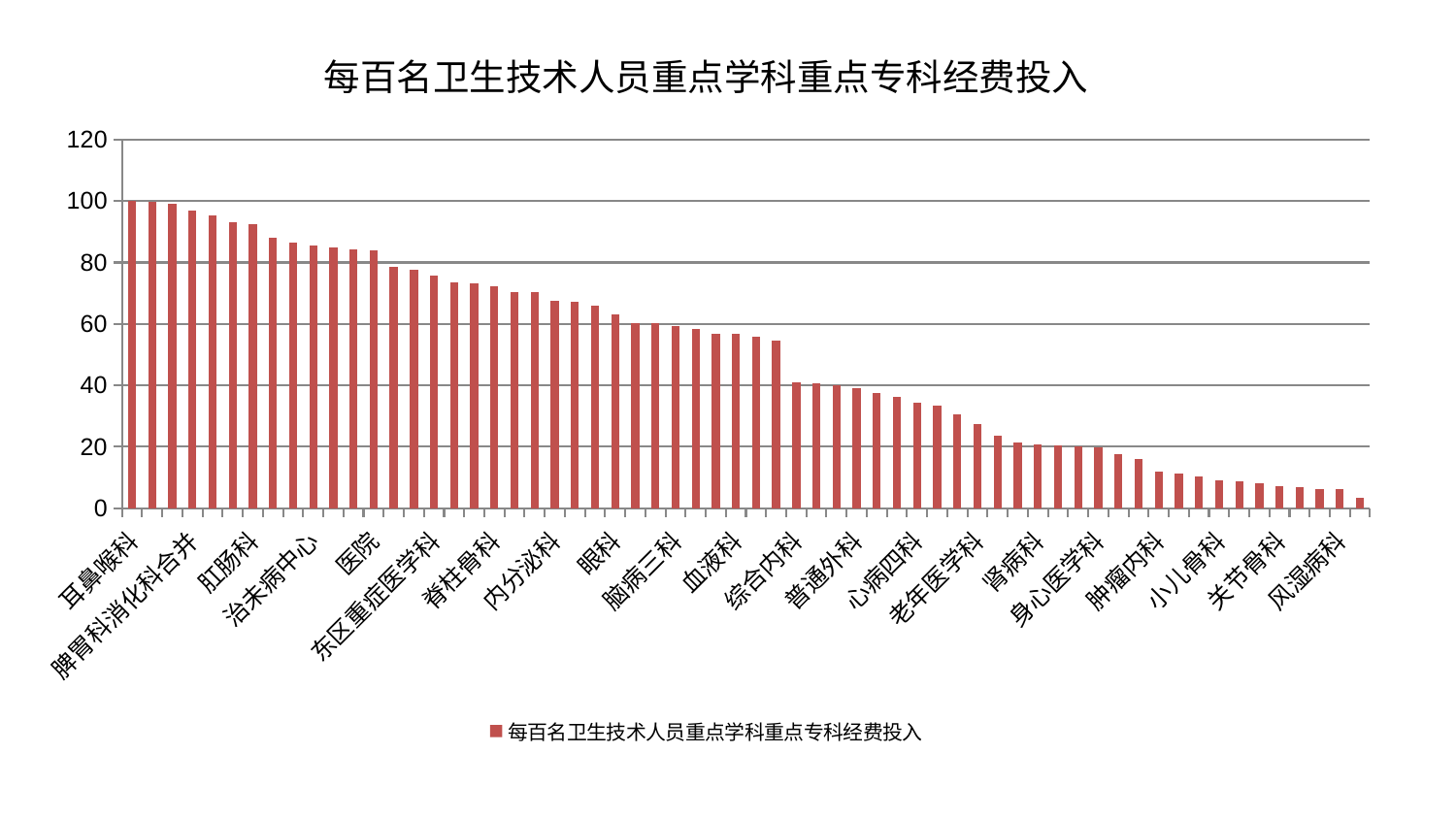

### Chart: 每百名卫生技术人员重点学科重点专科经费投入

| Category | 每百名卫生技术人员重点学科重点专科经费投入 |
|---|---|
| 耳鼻喉科 | 100.0 |
| 儿科 | 99.6815343579484 |
| 小儿推拿科 | 99.04048117162259 |
| 脾胃科消化科合并 | 96.81106354453112 |
| 泌尿外科 | 95.47537111612739 |
| 东区肾病科 | 93.07846632318784 |
| 肛肠科 | 92.52485884562681 |
| 神经内科 | 88.16121714635838 |
| 西区重症医学科 | 86.41772132173281 |
| 治未病中心 | 85.5492724029393 |
| 显微骨科 | 84.9796121445037 |
| 男科 | 84.29495200709712 |
| 医院 | 84.0551184581821 |
| 肝病科 | 78.50095386651122 |
| 周围血管科 | 77.66258737403854 |
| 东区重症医学科 | 75.7497357309982 |
| 神经外科 | 73.66140797159142 |
| 心血管内科 | 73.29550589580361 |
| 脊柱骨科 | 72.2565971855933 |
| 妇二科 | 70.45724106392609 |
| 皮肤科 | 70.3641018238627 |
| 内分泌科 | 67.63639542173432 |
| 中医外治中心 | 67.15656902343781 |
| 针灸科 | 65.91966386710051 |
| 眼科 | 63.01116165181112 |
| 胸外科 | 60.378290664683604 |
| 妇科妇二科合并 | 60.115471864910944 |
| 脑病三科 | 59.19798313365547 |
| 口腔科 | 58.28018565970093 |
| 呼吸内科 | 56.91146172058632 |
| 血液科 | 56.75743567571636 |
| 微创骨科 | 55.97034788286771 |
| 产科 | 54.52753485858577 |
| 综合内科 | 40.9937454694302 |
| 脾胃病科 | 40.83604482161821 |
| 消化内科 | 39.99582252198999 |
| 普通外科 | 39.23131508542332 |
| 运动损伤骨科 | 37.53461649006484 |
| 创伤骨科 | 36.32475440123799 |
| 心病四科 | 34.40993369867656 |
| 肝胆外科 | 33.403290391701475 |
| 重症医学科 | 30.46353395379279 |
| 老年医学科 | 27.378304403255928 |
| 脑病一科 | 23.478206296503 |
| 推拿科 | 21.516553576467413 |
| 肾病科 | 20.66062221302379 |
| 乳腺甲状腺外科 | 20.551288938800916 |
| 妇科 | 20.248449553862216 |
| 身心医学科 | 19.865106437957177 |
| 中医经典科 | 17.650169866681367 |
| 康复科 | 16.179802895576568 |
| 肿瘤内科 | 11.910588908467181 |
| 心病三科 | 11.271448738676012 |
| 脑病二科 | 10.370695881870251 |
| 小儿骨科 | 9.073676403575824 |
| 心病二科 | 8.817662733280182 |
| 骨科 | 8.102945146541403 |
| 关节骨科 | 7.032028479452306 |
| 心病一科 | 6.932479798174011 |
| 美容皮肤科 | 6.3795333506212435 |
| 风湿病科 | 6.149146271092948 |
| 肾脏内科 | 3.4697759934678927 |
198